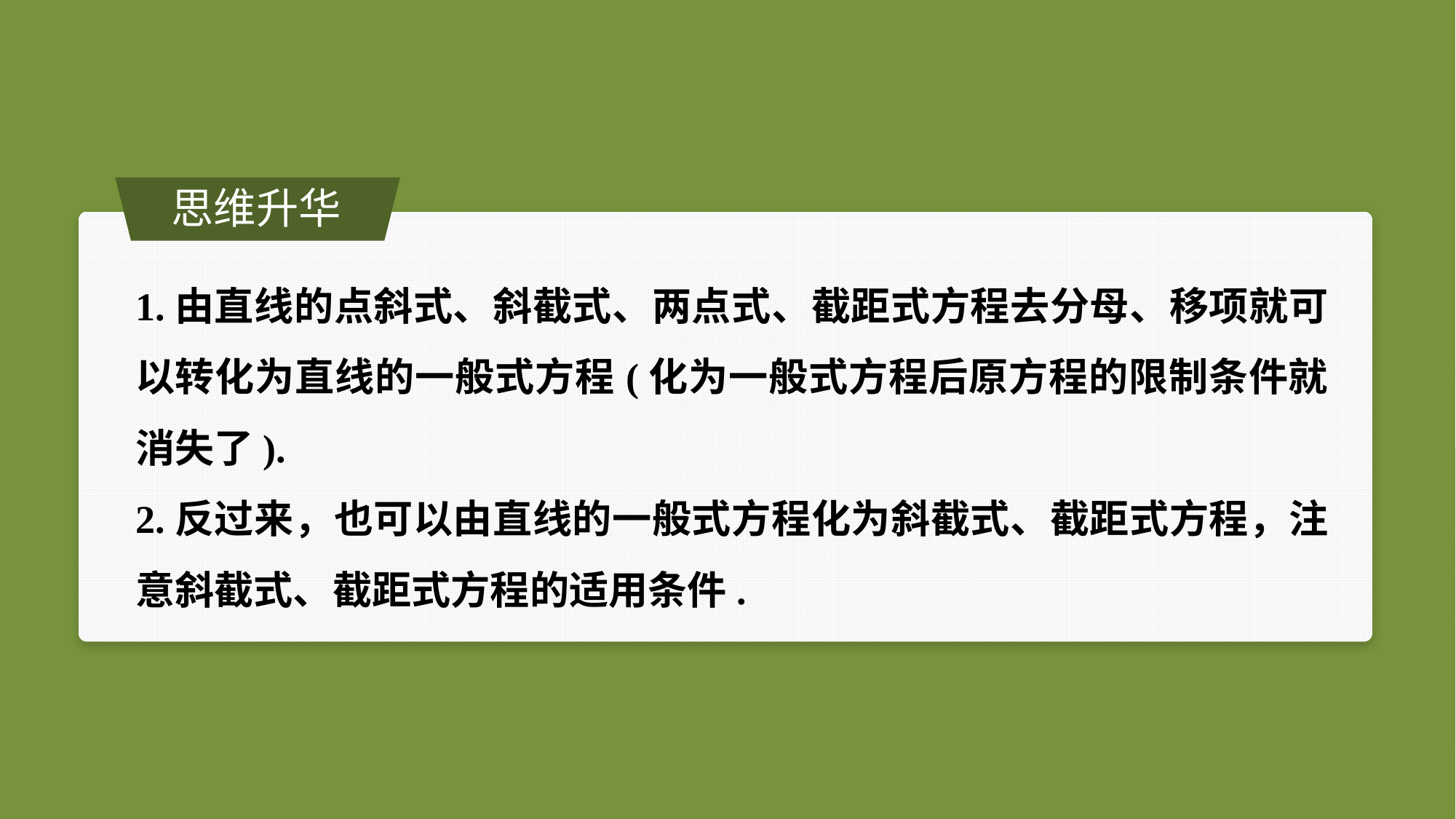

思维升华

1.由直线的点斜式、斜截式、两点式、截距式方程去分母、移项就可以转化为直线的一般式方程(化为一般式方程后原方程的限制条件就消失了).
2.反过来，也可以由直线的一般式方程化为斜截式、截距式方程，注意斜截式、截距式方程的适用条件.